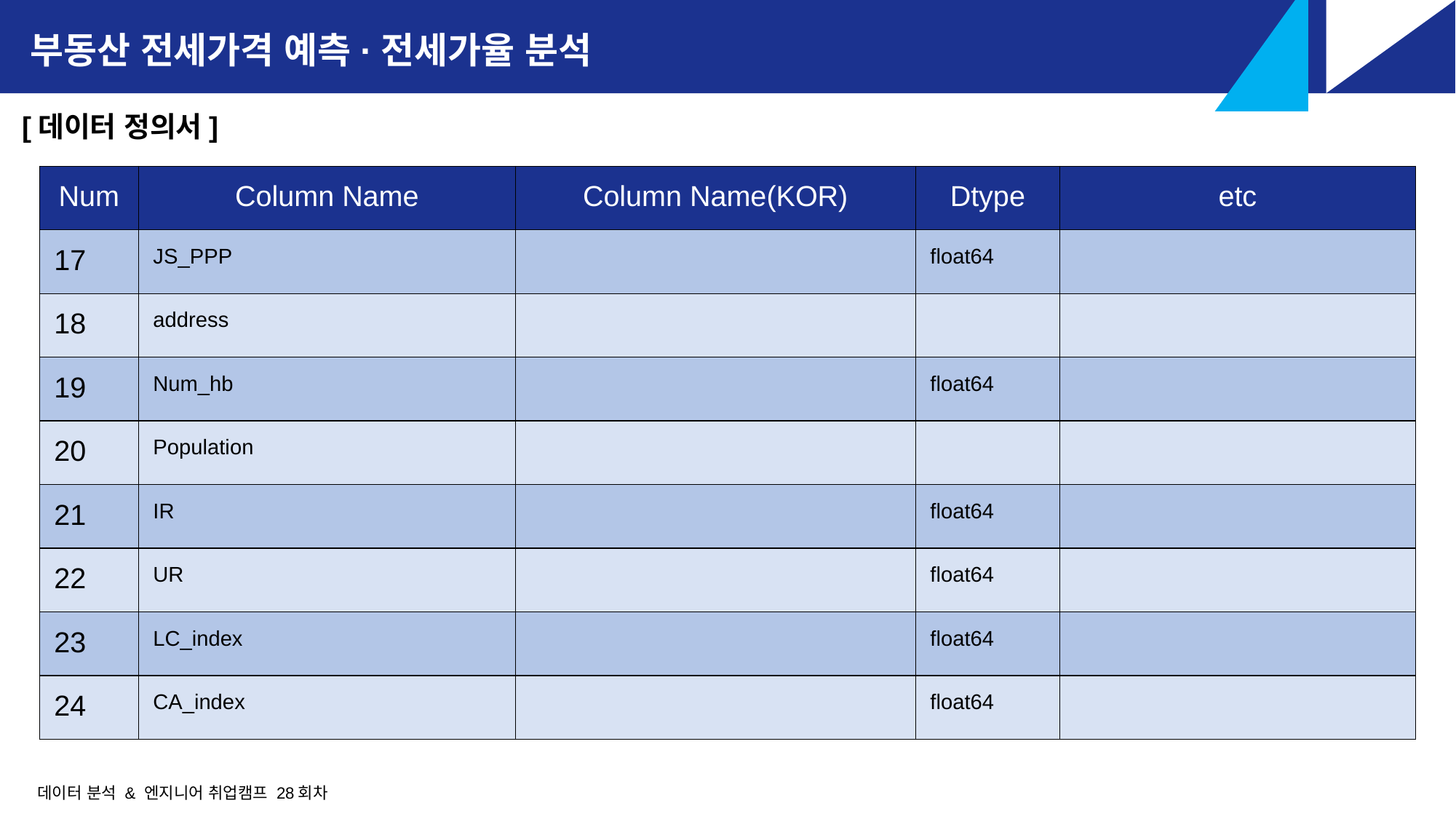

부동산 전세가격 예측·전세가율 분석

[데이터 정의서]
| Num | Column Name | Column Name(KOR) | Dtype | etc |
| --- | --- | --- | --- | --- |
| 17 | JS\_PPP |  | float64 |  |
| 18 | address |  |  |  |
| 19 | Num\_hb |  | float64 |  |
| 20 | Population |  |  |  |
| 21 | IR |  | float64 |  |
| 22 | UR |  | float64 |  |
| 23 | LC\_index |  | float64 |  |
| 24 | CA\_index |  | float64 |  |
데이터 분석 & 엔지니어 취업캠프 28회차